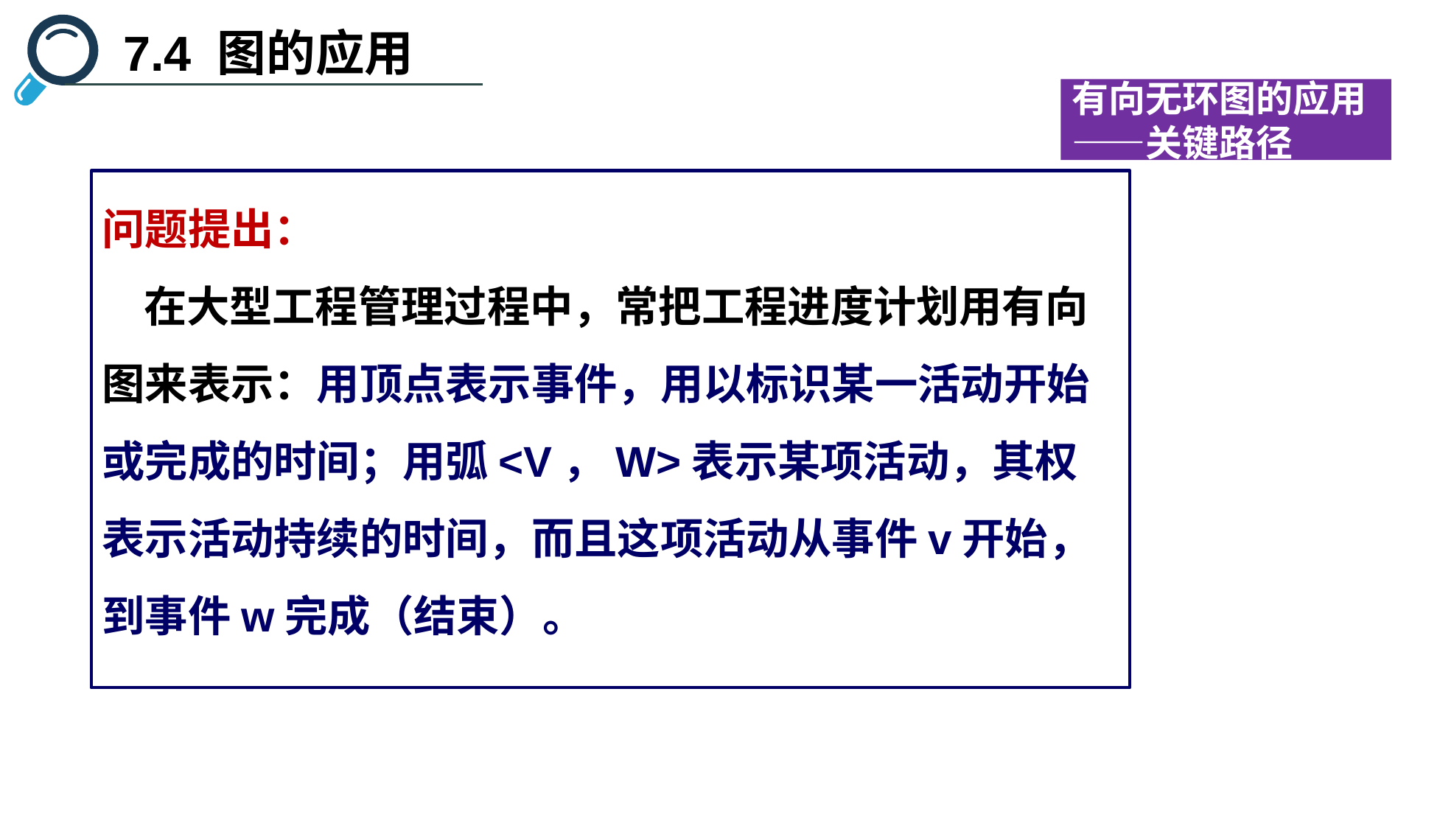

7.4 图的应用
有向无环图的应用——关键路径
问题提出：
在大型工程管理过程中，常把工程进度计划用有向图来表示：用顶点表示事件，用以标识某一活动开始或完成的时间；用弧<V，W>表示某项活动，其权表示活动持续的时间，而且这项活动从事件v开始，到事件w完成（结束）。